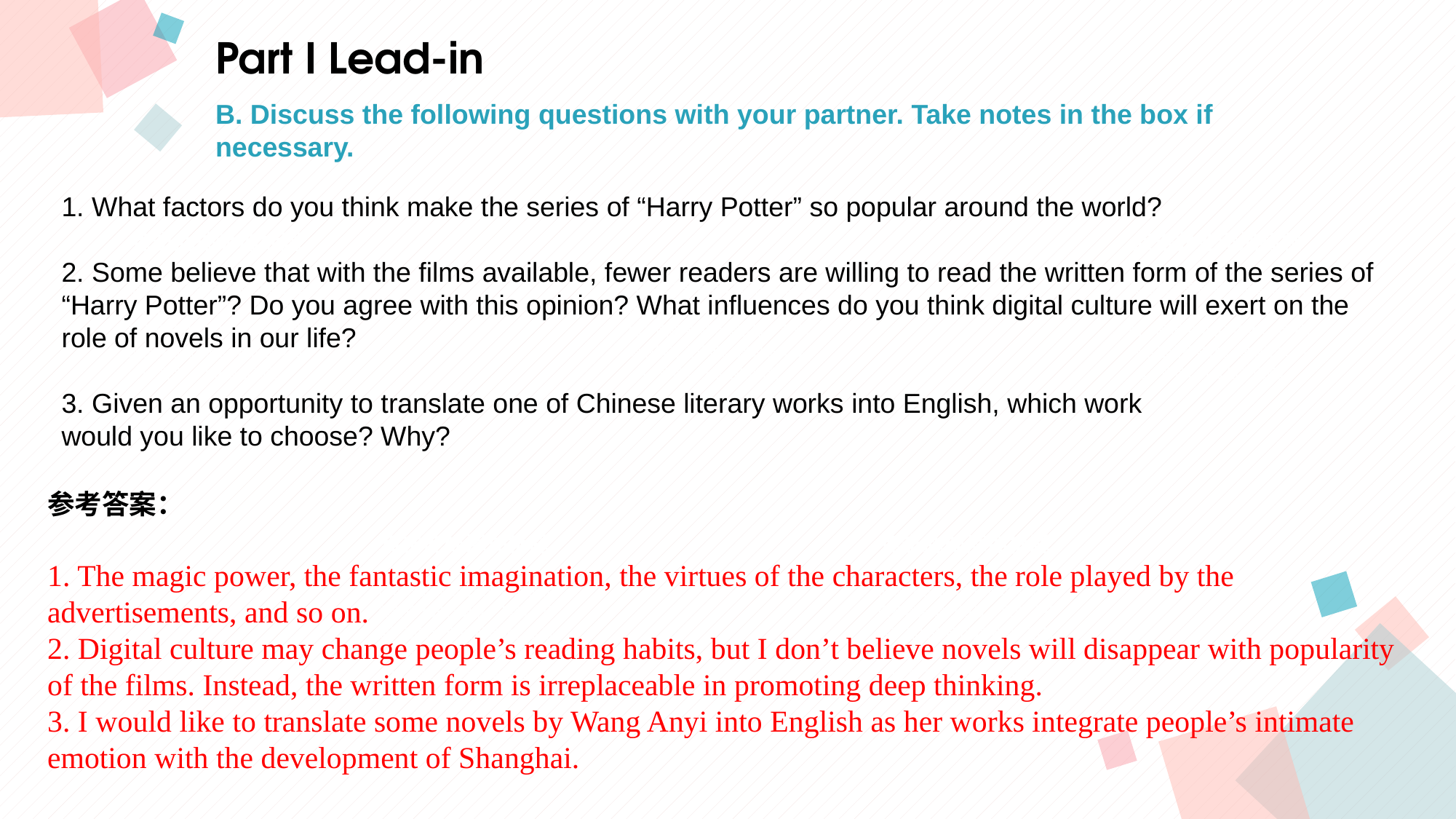

Part I Lead-in
B. Discuss the following questions with your partner. Take notes in the box if
necessary.
1. What factors do you think make the series of “Harry Potter” so popular around the world?

2. Some believe that with the films available, fewer readers are willing to read the written form of the series of “Harry Potter”? Do you agree with this opinion? What influences do you think digital culture will exert on the role of novels in our life?

3. Given an opportunity to translate one of Chinese literary works into English, which work
would you like to choose? Why?
点击此处添加标题
点击此处添加标题
标题数字等都可以通过点击和重新输入进行更改，顶部“开始”面板中可以对字体、字号、颜色等进行修改。建议正文8-14号字，1.3倍字间距。
标题数字等都可以通过点击和重新输入进行更改，顶部“开始”面板中可以对字体、字号、颜色等进行修改。建议正文8-14号字，1.3倍字间距。
标题数字等都可以通过点击和重新输入进行更改，顶部“开始”面板中可以对字体、字号、颜色等进行修改。建议正文8-14号字，1.3倍字间距。
参考答案：

1. The magic power, the fantastic imagination, the virtues of the characters, the role played by the advertisements, and so on.
2. Digital culture may change people’s reading habits, but I don’t believe novels will disappear with popularity of the films. Instead, the written form is irreplaceable in promoting deep thinking.
3. I would like to translate some novels by Wang Anyi into English as her works integrate people’s intimate emotion with the development of Shanghai.
点击此处添加标题
点击此处添加标题
标题数字等都可以通过点击和重新输入进行更改，顶部“开始”面板中可以对字体、字号、颜色等进行修改。建议正文8-14号字，1.3倍字间距。
标题数字等都可以通过点击和重新输入进行更改，顶部“开始”面板中可以对字体、字号、颜色等进行修改。建议正文8-14号字，1.3倍字间距。